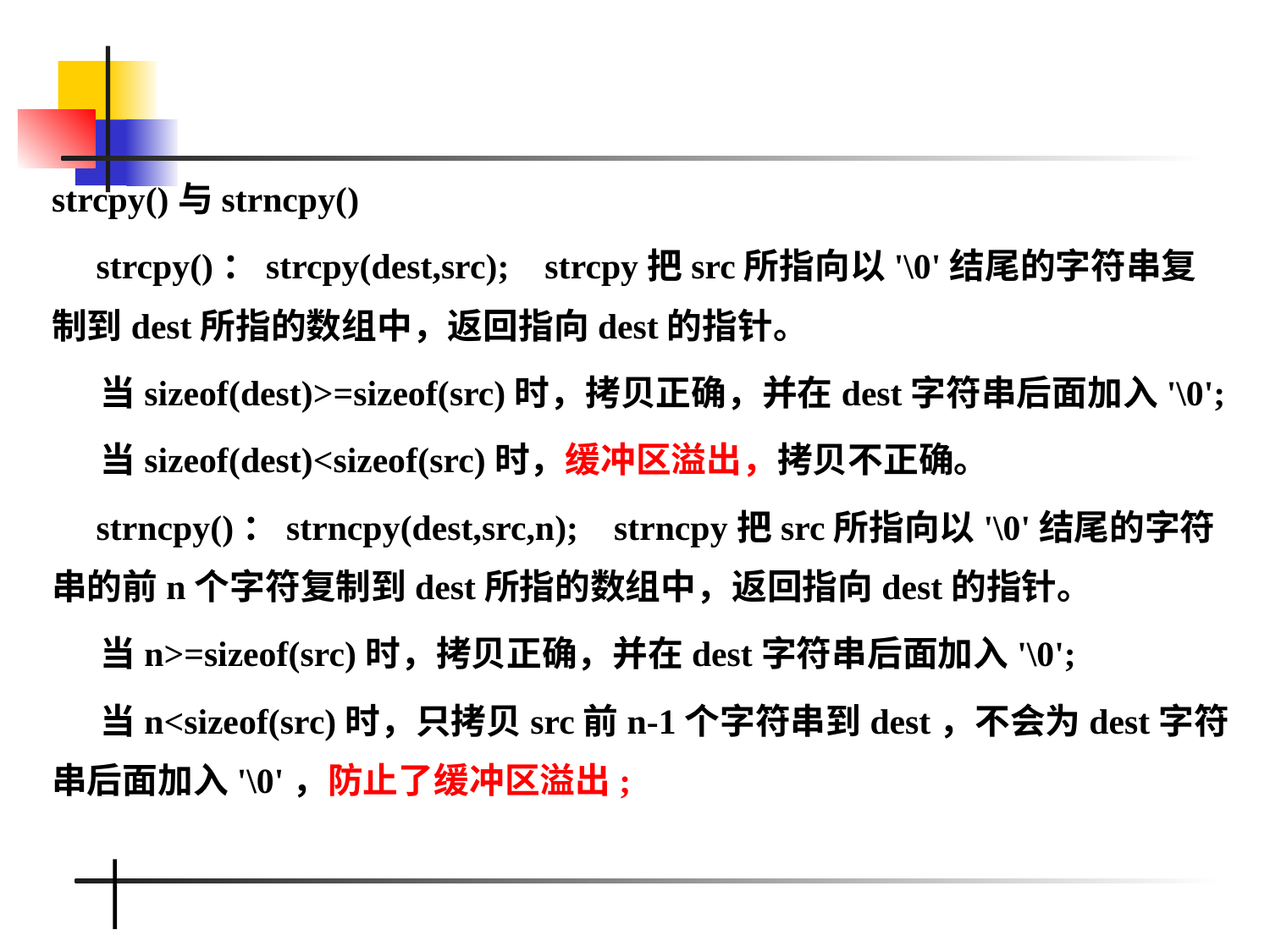

#
strcpy()与strncpy()
     strcpy()：strcpy(dest,src);    strcpy把src所指向以'\0'结尾的字符串复制到dest所指的数组中，返回指向dest的指针。
     当sizeof(dest)>=sizeof(src)时，拷贝正确，并在dest字符串后面加入'\0';
     当sizeof(dest)<sizeof(src)时，缓冲区溢出，拷贝不正确。
     strncpy()：strncpy(dest,src,n);    strncpy把src所指向以'\0'结尾的字符串的前n个字符复制到dest所指的数组中，返回指向dest的指针。
     当n>=sizeof(src)时，拷贝正确，并在dest字符串后面加入'\0';
     当n<sizeof(src)时，只拷贝src前n-1个字符串到dest，不会为dest字符串后面加入'\0'，防止了缓冲区溢出;